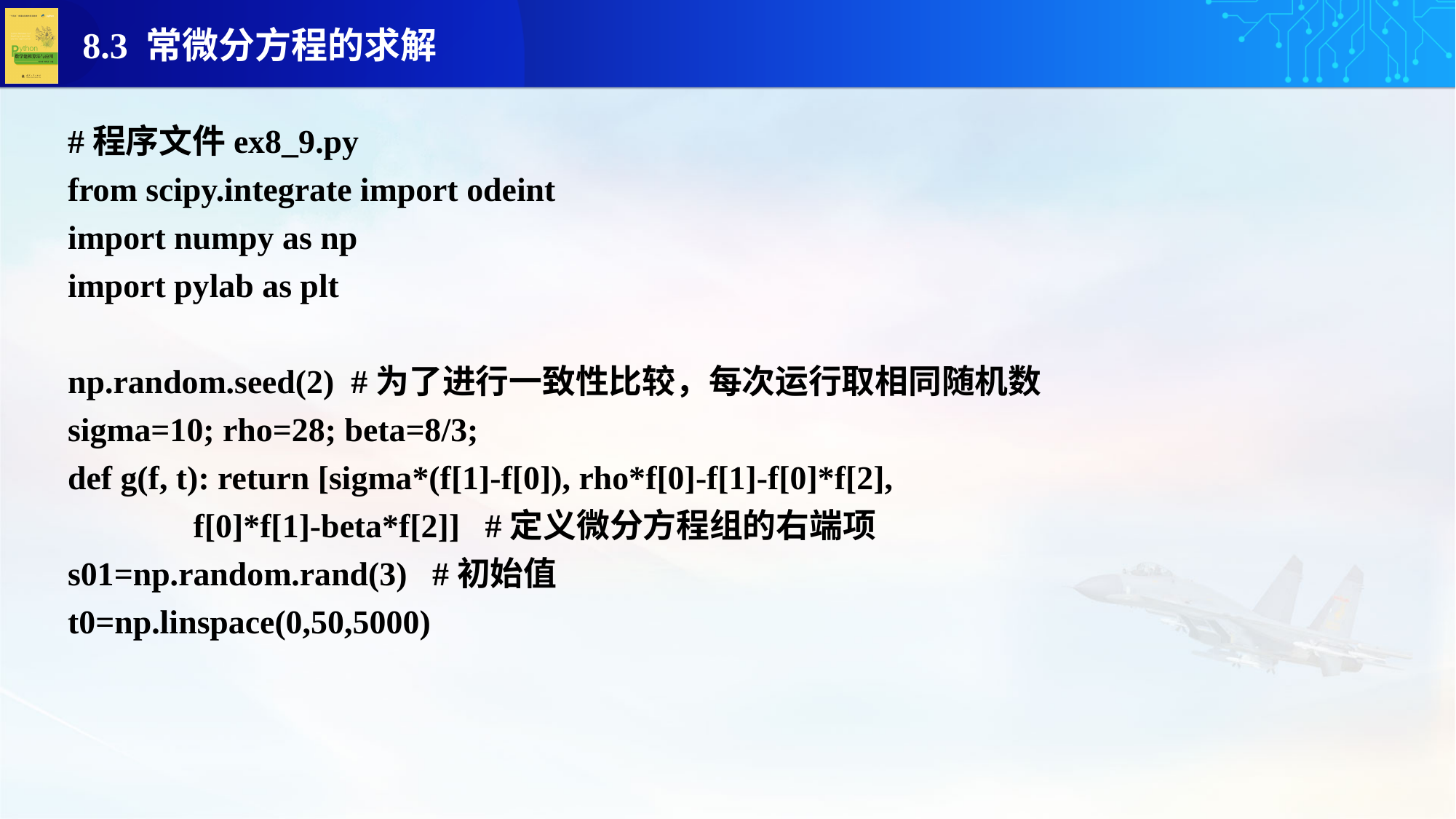

#程序文件ex8_9.py
from scipy.integrate import odeint
import numpy as np
import pylab as plt

np.random.seed(2)  #为了进行一致性比较，每次运行取相同随机数
sigma=10; rho=28; beta=8/3;
def g(f, t): return [sigma*(f[1]-f[0]), rho*f[0]-f[1]-f[0]*f[2],
               f[0]*f[1]-beta*f[2]]   #定义微分方程组的右端项
s01=np.random.rand(3)   #初始值
t0=np.linspace(0,50,5000)